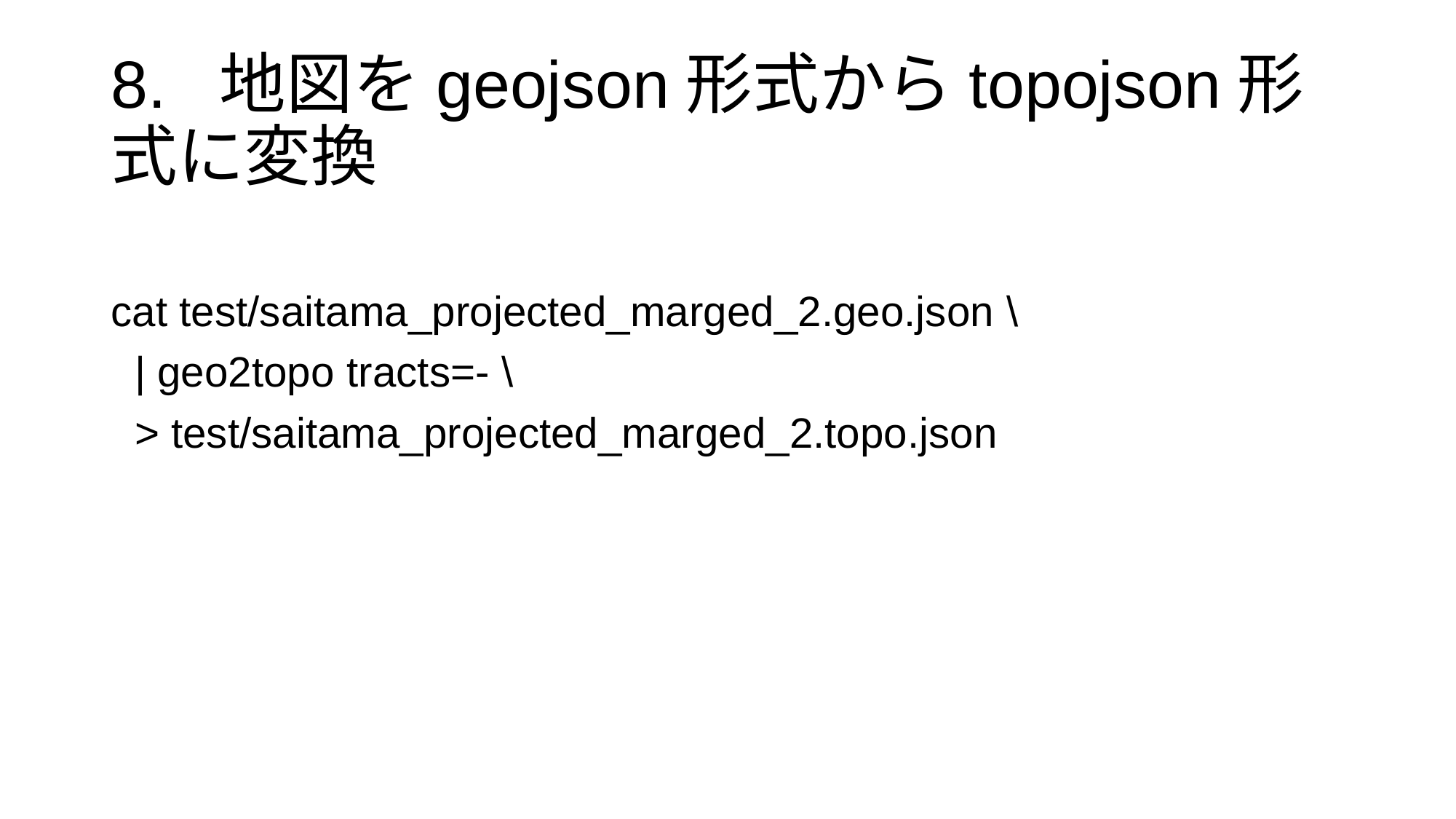

# 8.  地図をgeojson形式からtopojson形式に変換

cat test/saitama_projected_marged_2.geo.json \
  | geo2topo tracts=- \
  > test/saitama_projected_marged_2.topo.json